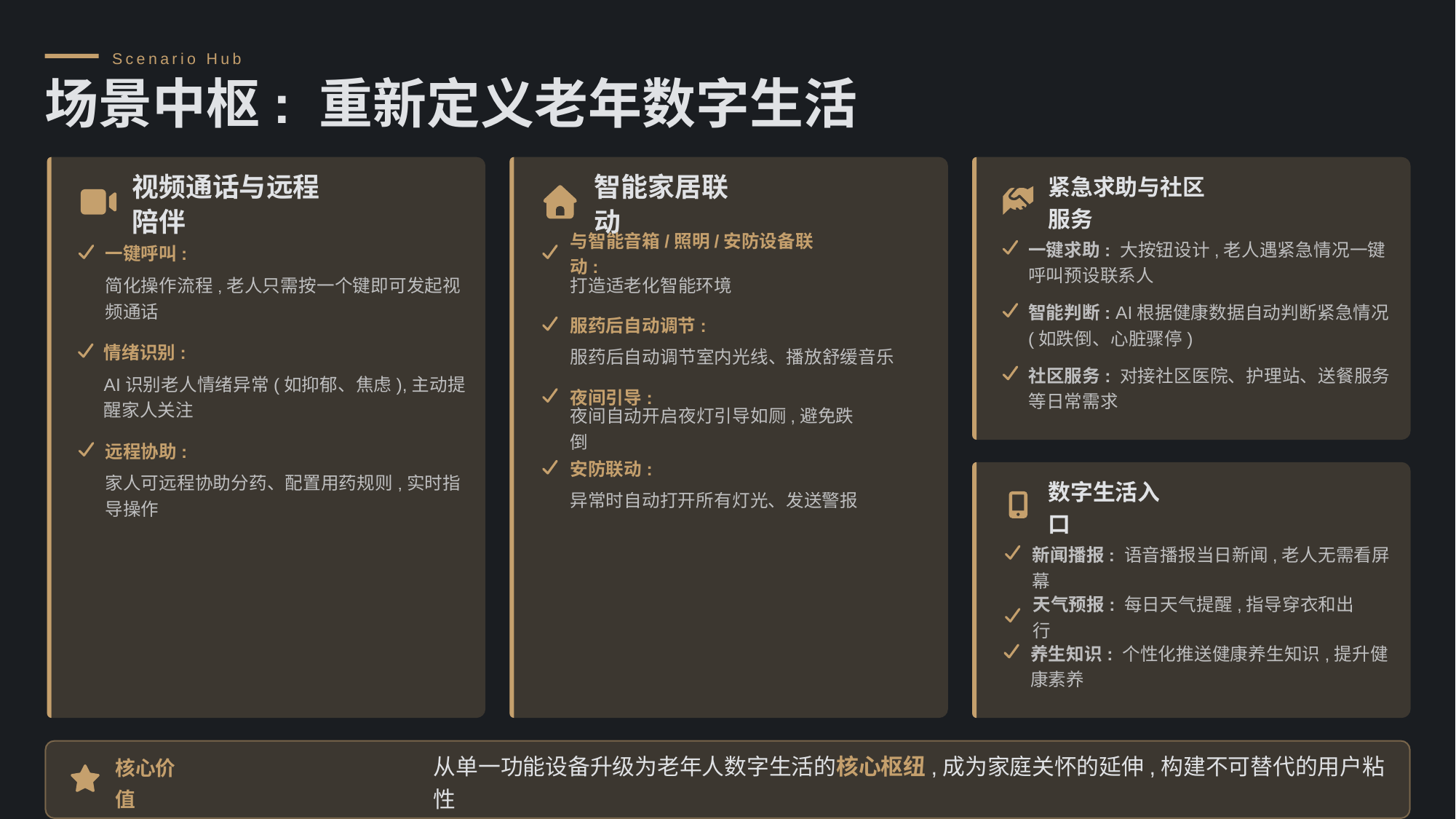

Scenario Hub

场景中枢: 重新定义老年数字生活

视频通话与远程陪伴
智能家居联动
紧急求助与社区服务

一键求助: 大按钮设计,老人遇紧急情况一键呼叫预设联系人

一键呼叫:
与智能音箱/照明/安防设备联动:

简化操作流程,老人只需按一个键即可发起视频通话
打造适老化智能环境
智能判断: AI根据健康数据自动判断紧急情况(如跌倒、心脏骤停)

服药后自动调节:

情绪识别:

服药后自动调节室内光线、播放舒缓音乐
社区服务: 对接社区医院、护理站、送餐服务等日常需求

AI识别老人情绪异常(如抑郁、焦虑),主动提醒家人关注
夜间引导:

夜间自动开启夜灯引导如厕,避免跌倒
远程协助:

安防联动:

家人可远程协助分药、配置用药规则,实时指导操作
异常时自动打开所有灯光、发送警报
数字生活入口

新闻播报: 语音播报当日新闻,老人无需看屏幕

天气预报: 每日天气提醒,指导穿衣和出行

养生知识: 个性化推送健康养生知识,提升健康素养

核心价值
从单一功能设备升级为老年人数字生活的核心枢纽,成为家庭关怀的延伸,构建不可替代的用户粘性